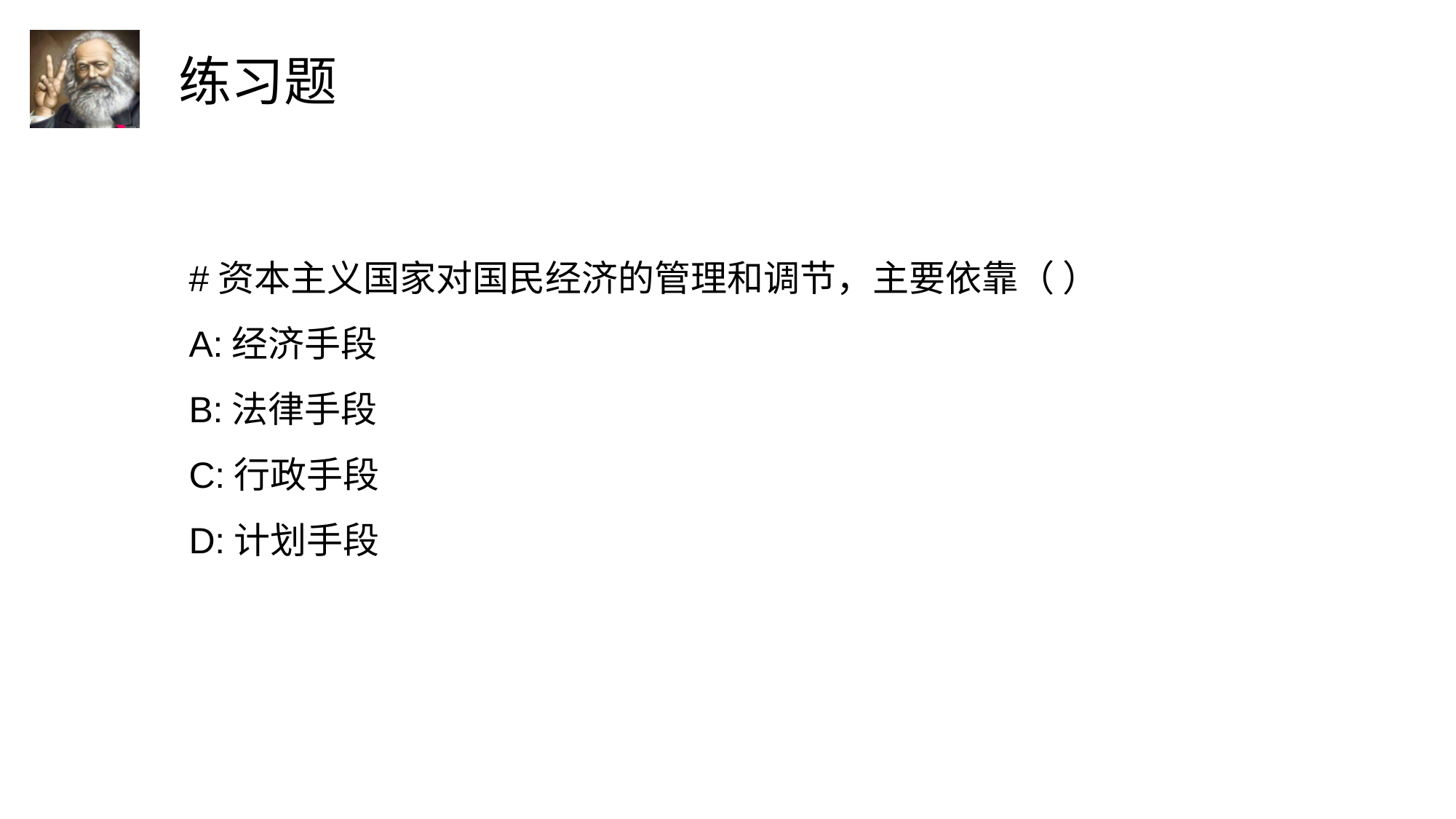

#资本主义国家对国民经济的管理和调节，主要依靠（ ）
A:经济手段
B:法律手段
C:行政手段
D:计划手段